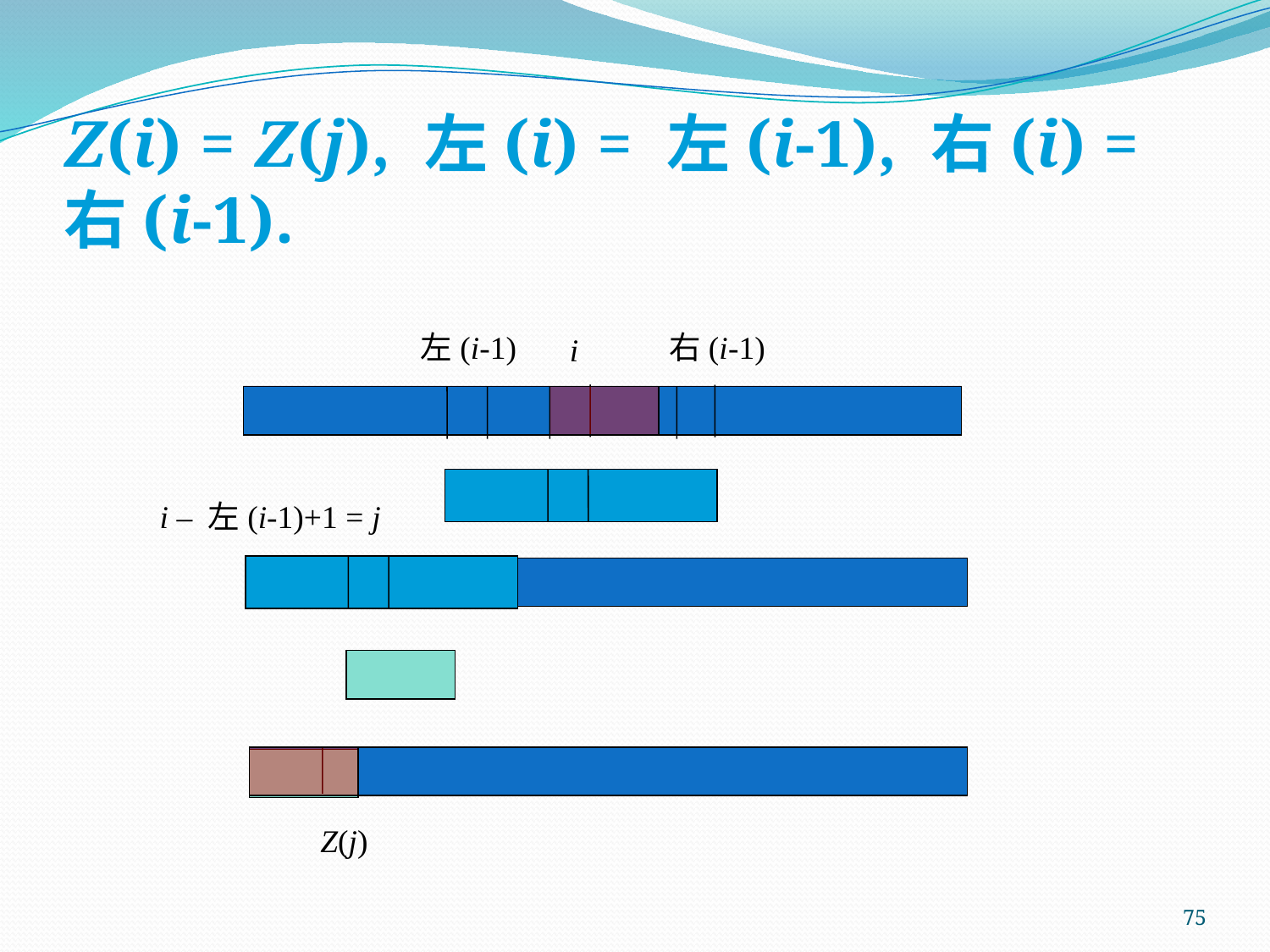

# Z(i) = Z(j), 左(i) = 左(i-1), 右(i) = 右(i-1).
左(i-1)
右(i-1)
i

i – 左(i-1)+1 = j

Z(j)
75